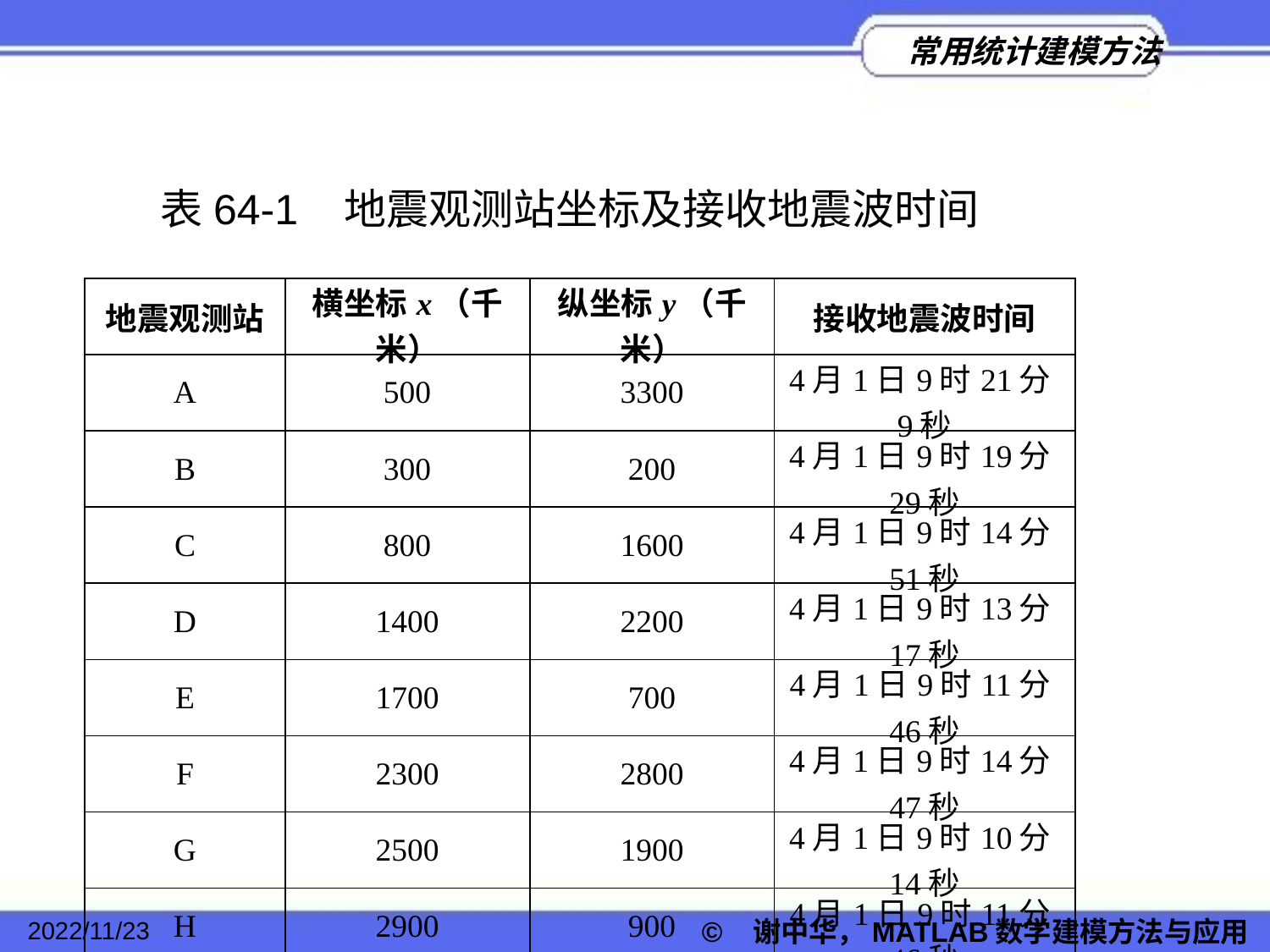

表64-1   地震观测站坐标及接收地震波时间
| 地震观测站 | 横坐标x（千米） | 纵坐标y（千米） | 接收地震波时间 |
| --- | --- | --- | --- |
| A | 500 | 3300 | 4月1日9时21分9秒 |
| B | 300 | 200 | 4月1日9时19分29秒 |
| C | 800 | 1600 | 4月1日9时14分51秒 |
| D | 1400 | 2200 | 4月1日9时13分17秒 |
| E | 1700 | 700 | 4月1日9时11分46秒 |
| F | 2300 | 2800 | 4月1日9时14分47秒 |
| G | 2500 | 1900 | 4月1日9时10分14秒 |
| H | 2900 | 900 | 4月1日9时11分46秒 |
| I | 3200 | 3100 | 4月1日9时17分57秒 |
| J | 3400 | 100 | 4月1日9时16分49秒 |
©   谢中华，MATLAB数学建模方法与应用
2022/11/23